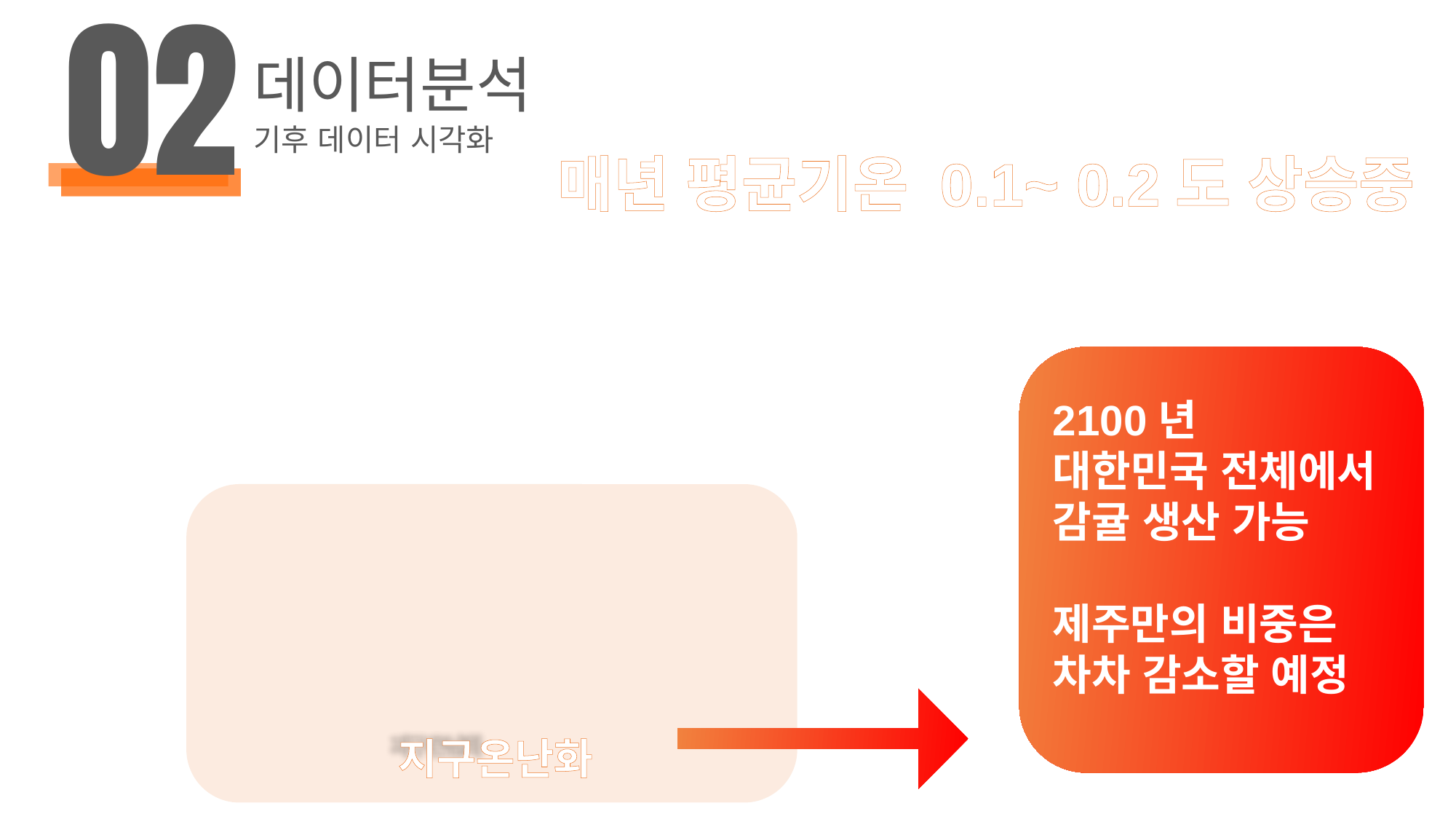

02
데이터분석

기후 데이터 시각화
매년 평균기온 0.1~ 0.2도 상승중

2100년
대한민국 전체에서
감귤 생산 가능

제주만의 비중은
차차 감소할 예정

지구온난화